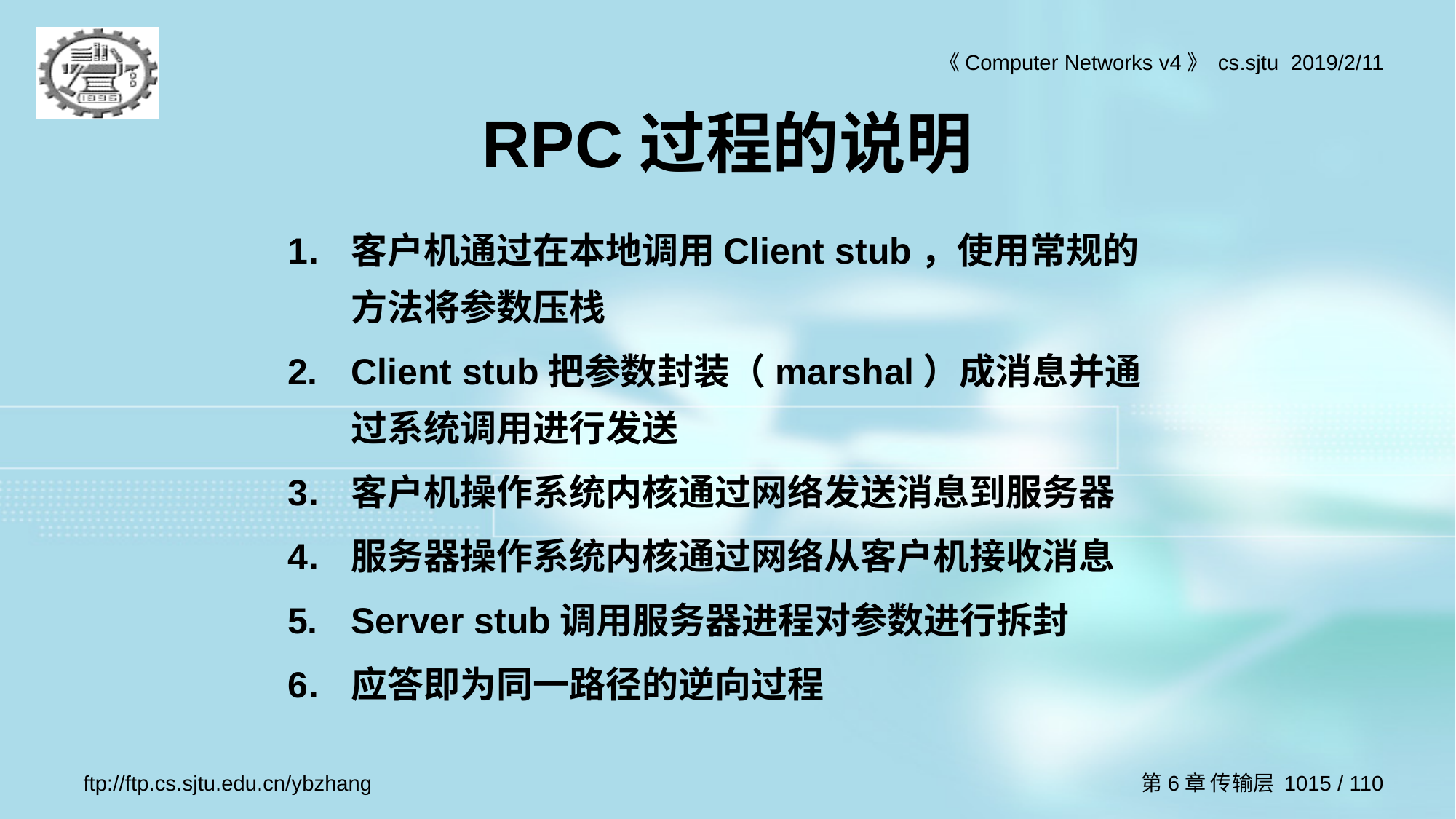

# RPC过程的说明
客户机通过在本地调用Client stub，使用常规的方法将参数压栈
Client stub把参数封装（marshal）成消息并通过系统调用进行发送
客户机操作系统内核通过网络发送消息到服务器
服务器操作系统内核通过网络从客户机接收消息
Server stub调用服务器进程对参数进行拆封
应答即为同一路径的逆向过程